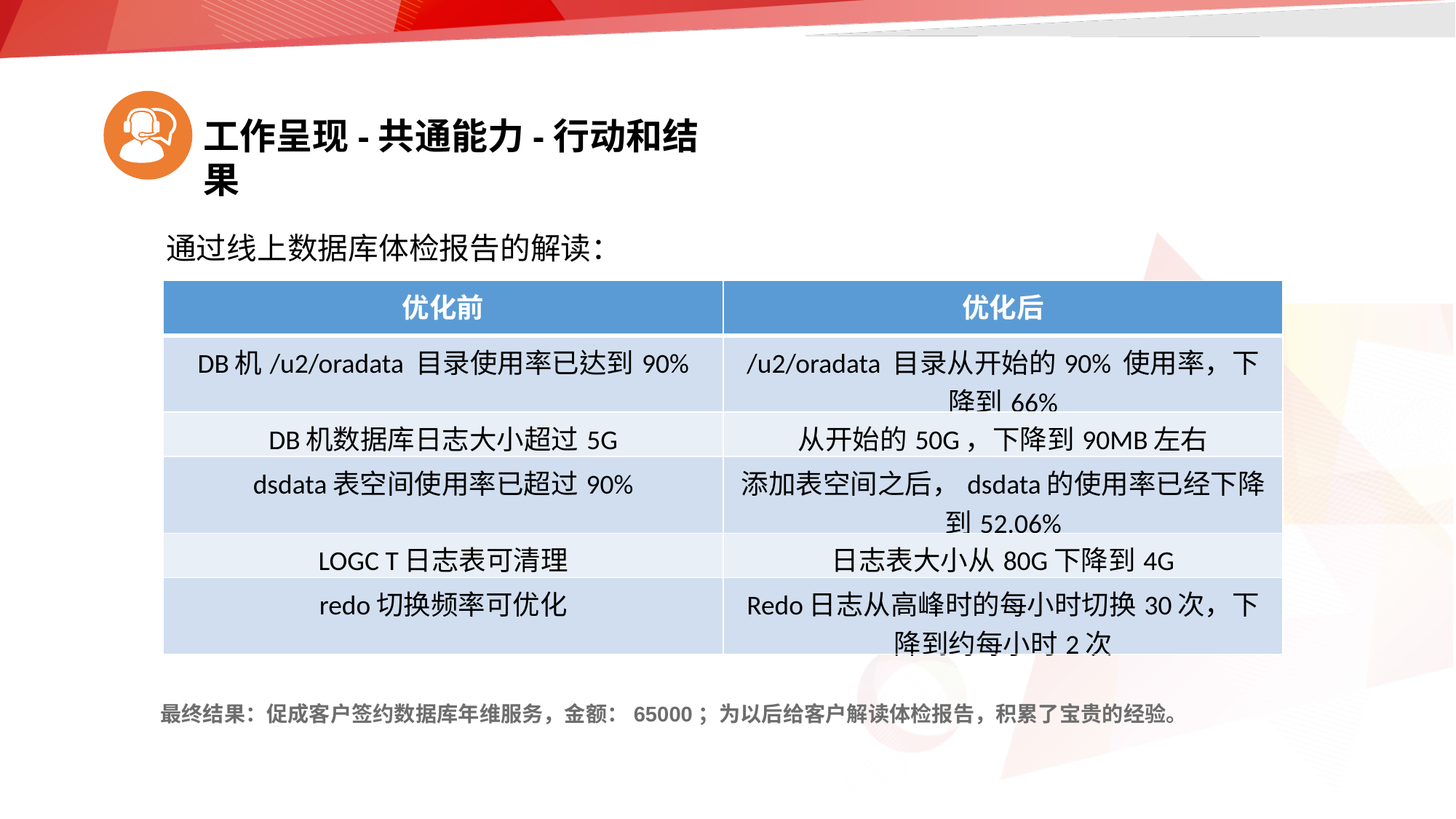

工作呈现-共通能力-行动和结果

通过线上数据库体检报告的解读：
| 优化前 | 优化后 |
| --- | --- |
| DB机/u2/oradata 目录使用率已达到90% | /u2/oradata 目录从开始的90% 使用率，下降到66% |
| DB机数据库日志大小超过5G | 从开始的50G，下降到90MB左右 |
| dsdata表空间使用率已超过90% | 添加表空间之后，dsdata的使用率已经下降到52.06% |
| LOGC T日志表可清理 | 日志表大小从80G下降到4G |
| redo切换频率可优化 | Redo日志从高峰时的每小时切换30次，下降到约每小时2次 |
05
最终结果：促成客户签约数据库年维服务，金额：65000；为以后给客户解读体检报告，积累了宝贵的经验。